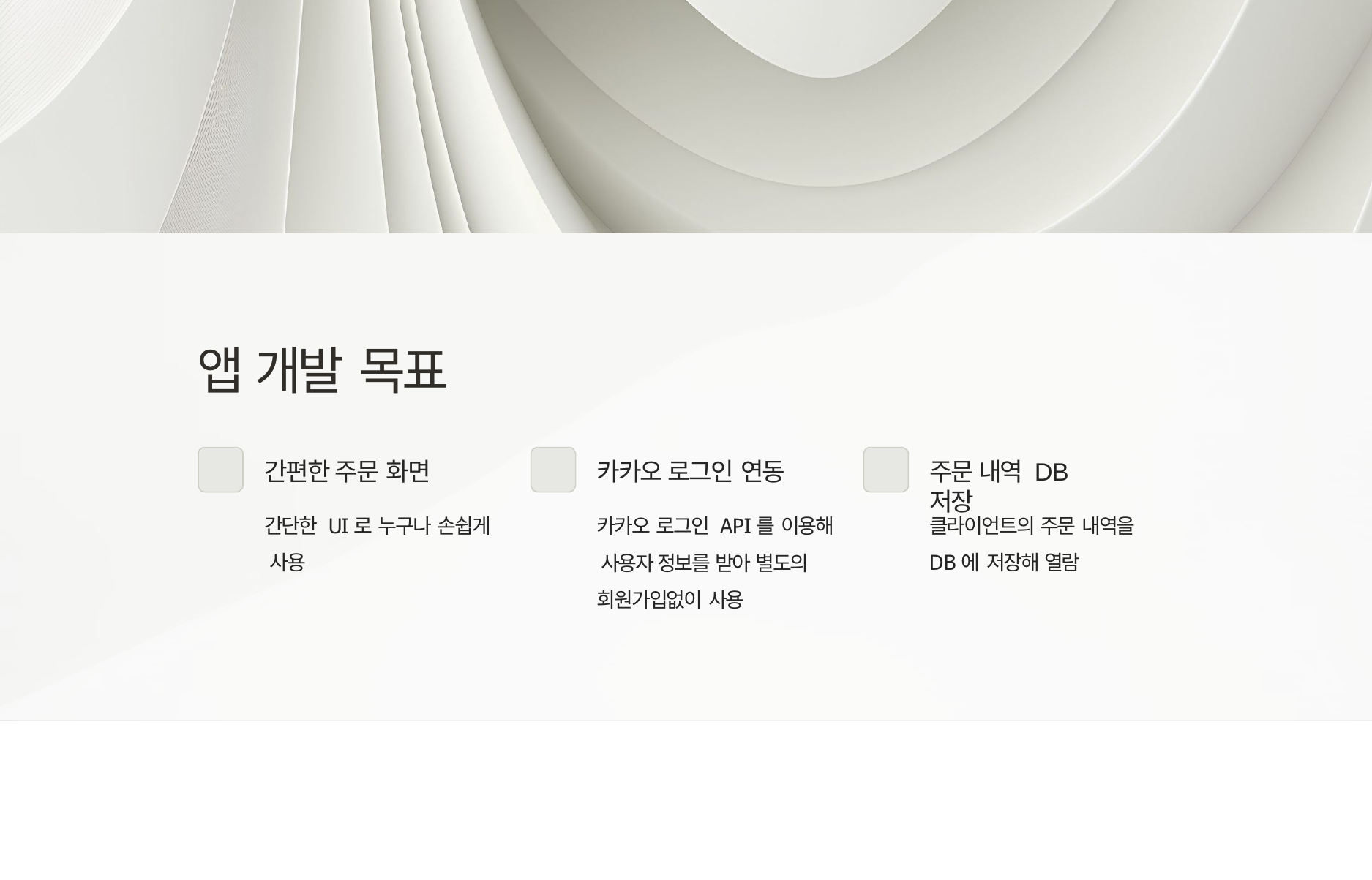

앱 개발 목표

간편한 주문 화면
카카오 로그인 연동
주문 내역 DB 저장
간단한 UI로 누구나 손쉽게  사용
카카오 로그인 API를 이용해  사용자 정보를 받아 별도의  회원가입없이 사용
클라이언트의 주문 내역을
DB에 저장해 열람